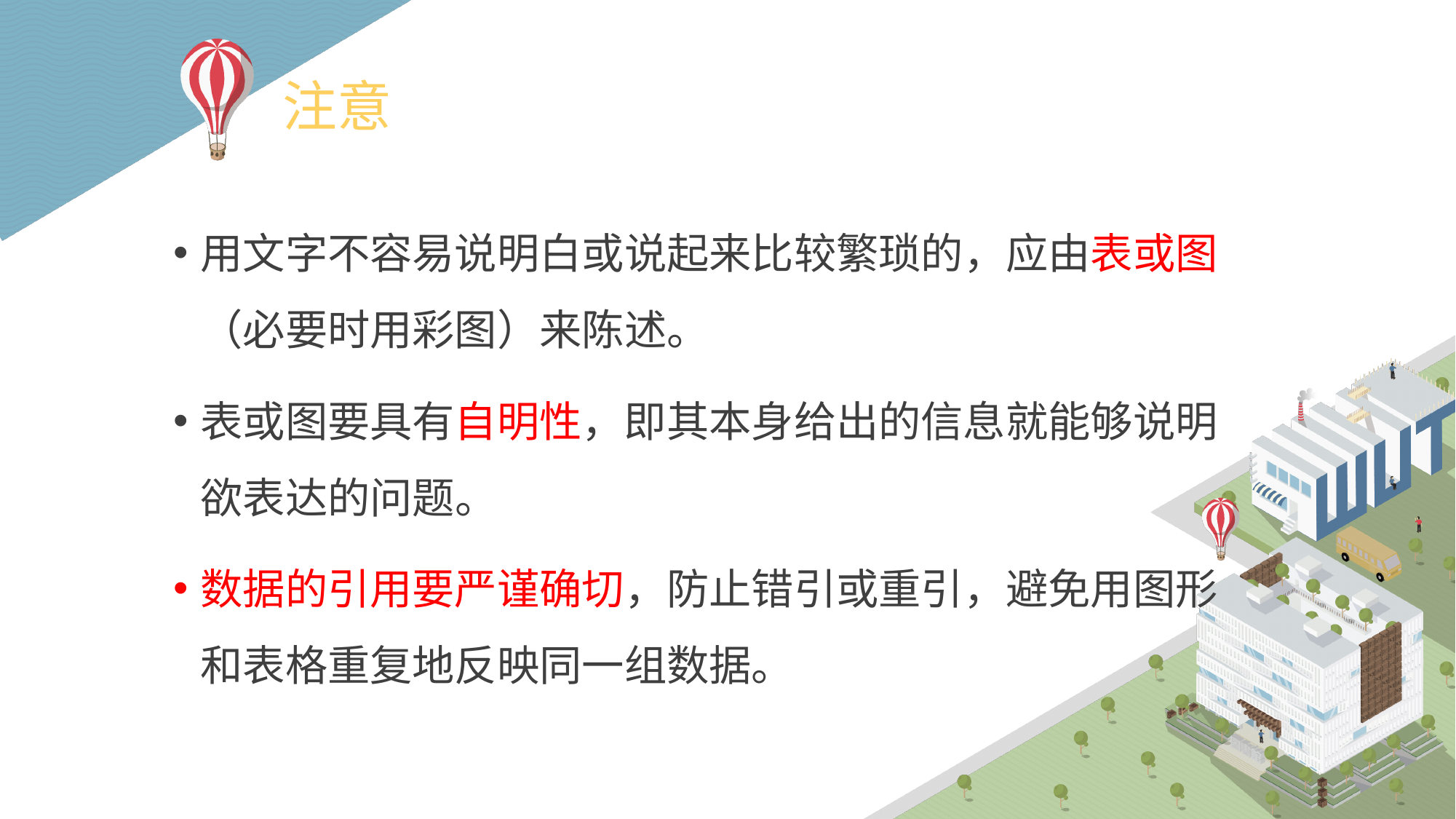

# 注意
用文字不容易说明白或说起来比较繁琐的，应由表或图（必要时用彩图）来陈述。
表或图要具有自明性，即其本身给出的信息就能够说明欲表达的问题。
数据的引用要严谨确切，防止错引或重引，避免用图形和表格重复地反映同一组数据。